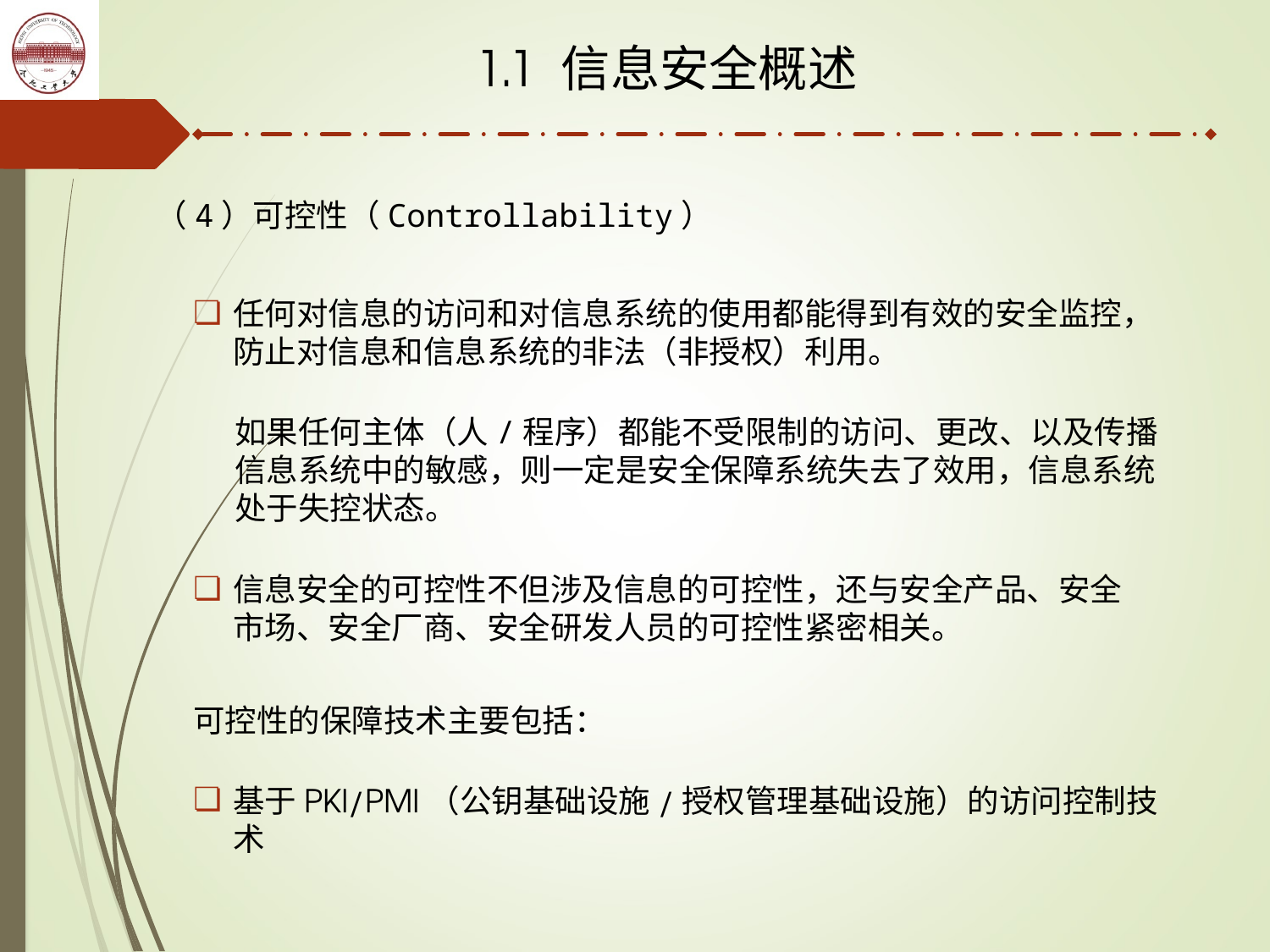

1.1 信息安全概述
（4）可控性（Controllability）
任何对信息的访问和对信息系统的使用都能得到有效的安全监控，防止对信息和信息系统的非法（非授权）利用。
如果任何主体（人/程序）都能不受限制的访问、更改、以及传播信息系统中的敏感，则一定是安全保障系统失去了效用，信息系统处于失控状态。
信息安全的可控性不但涉及信息的可控性，还与安全产品、安全市场、安全厂商、安全研发人员的可控性紧密相关。
可控性的保障技术主要包括：
基于PKI/PMI（公钥基础设施/授权管理基础设施）的访问控制技术